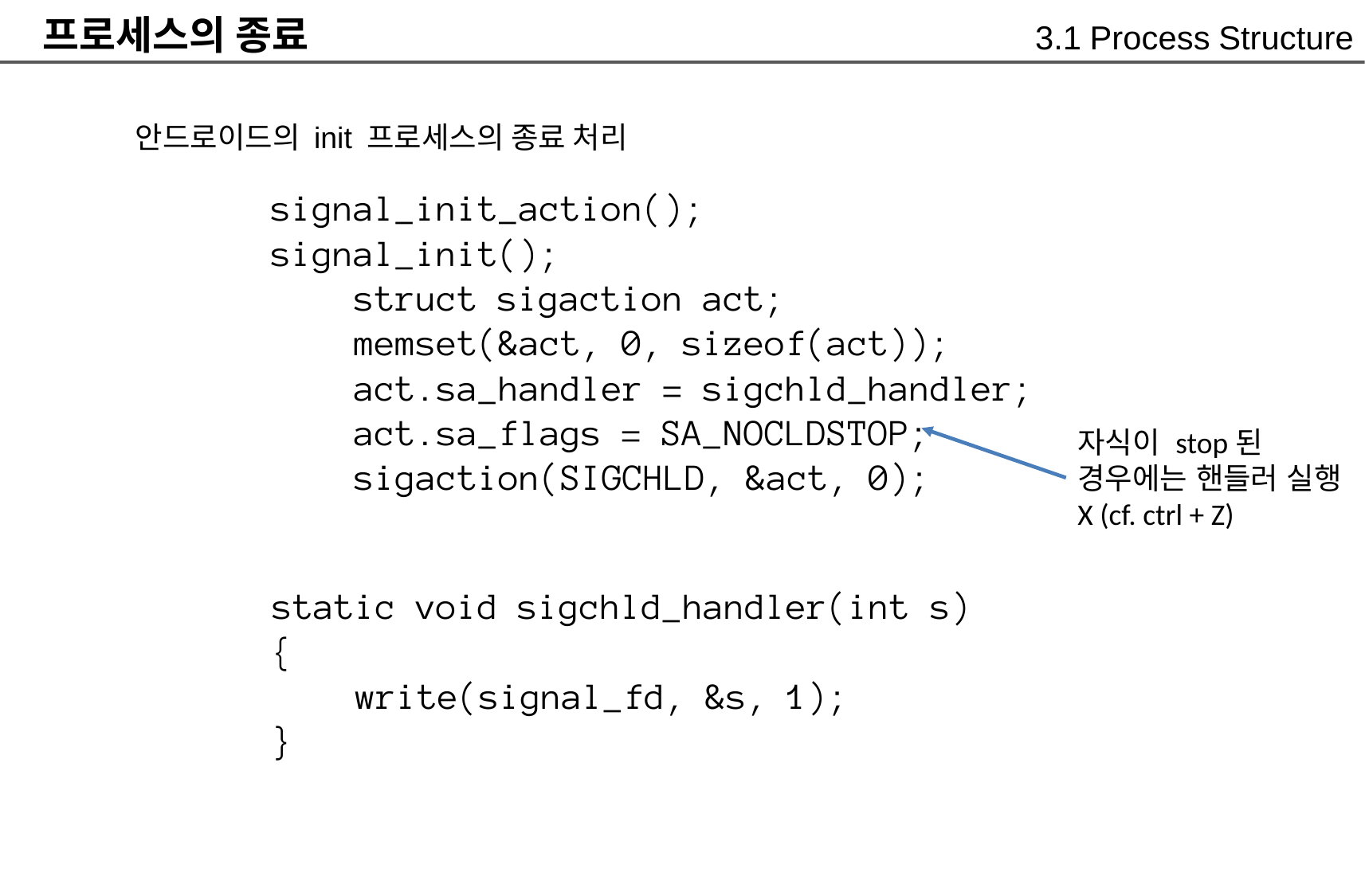

프로세스의 종료
3.1 Process Structure

안드로이드의 init 프로세스의 종료 처리

	signal_init_action();
	signal_init();
		struct  sigaction  act;
		memset(&act,  0,  sizeof(act));
		act.sa_handler  =  sigchld_handler;
		act.sa_flags  =  SA_NOCLDSTOP;
		sigaction(SIGCHLD,  &act,  0);

자식이 stop된 경우에는 핸들러 실행X (cf. ctrl + Z)
static  void  sigchld_handler(int  s)
{
	write(signal_fd,  &s,  1);
}